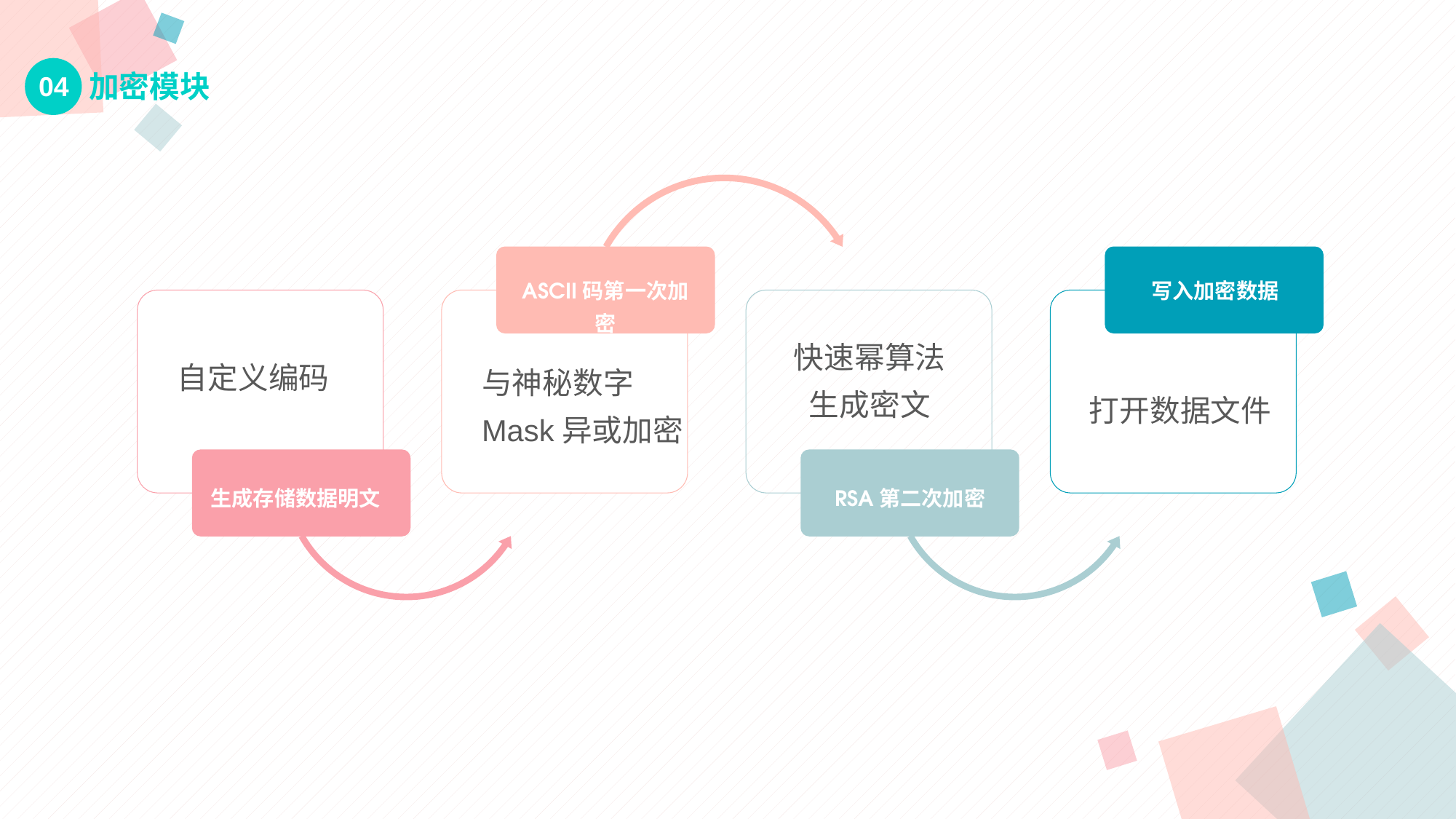

加密模块
04

ASCII码第一次加密
写入加密数据

快速幂算法
生成密文
自定义编码
与神秘数字
Mask异或加密

打开数据文件

生成存储数据明文
RSA第二次加密